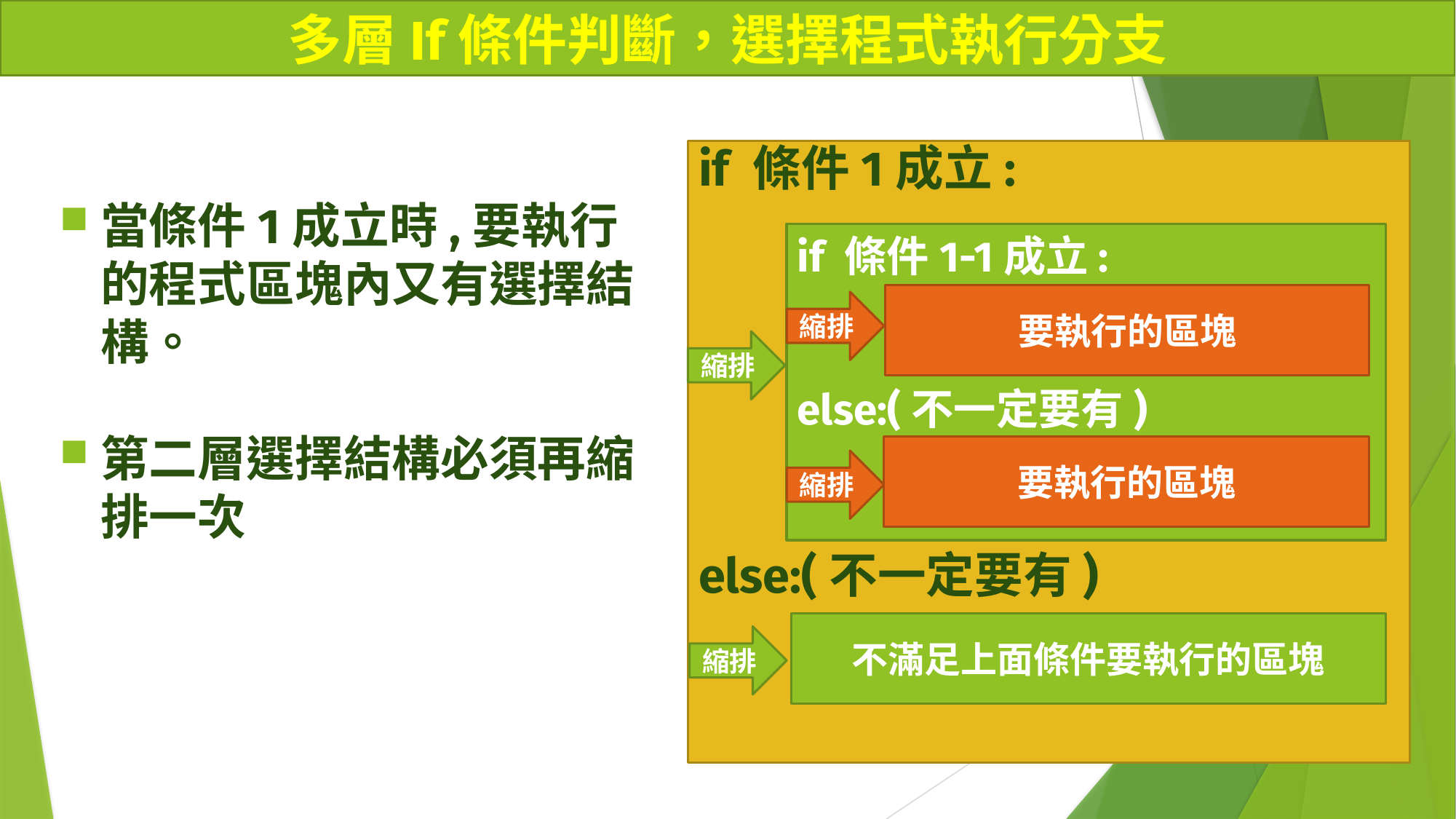

# 多層If條件判斷，選擇程式執行分支
if 條件1成立:

else:(不一定要有)

當條件1成立時,要執行的程式區塊內又有選擇結構。

第二層選擇結構必須再縮排一次
if 條件1-1成立:

else:(不一定要有)

要執行的區塊
縮排
縮排
要執行的區塊
縮排
不滿足上面條件要執行的區塊
縮排